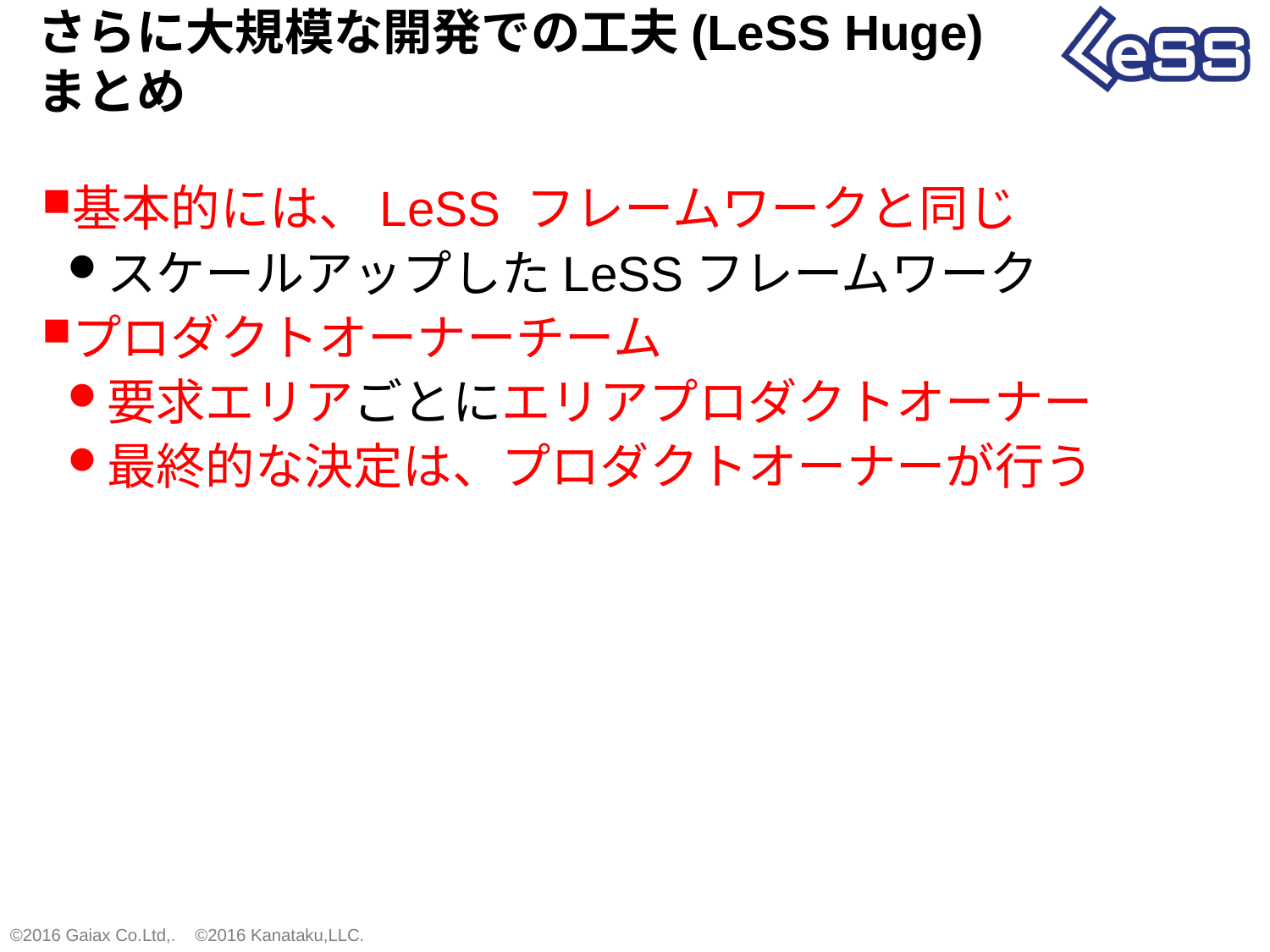

# さらに大規模な開発での工夫(LeSS Huge) まとめ
基本的には、LeSS フレームワークと同じ
スケールアップしたLeSSフレームワーク
プロダクトオーナーチーム
要求エリアごとにエリアプロダクトオーナー
最終的な決定は、プロダクトオーナーが行う